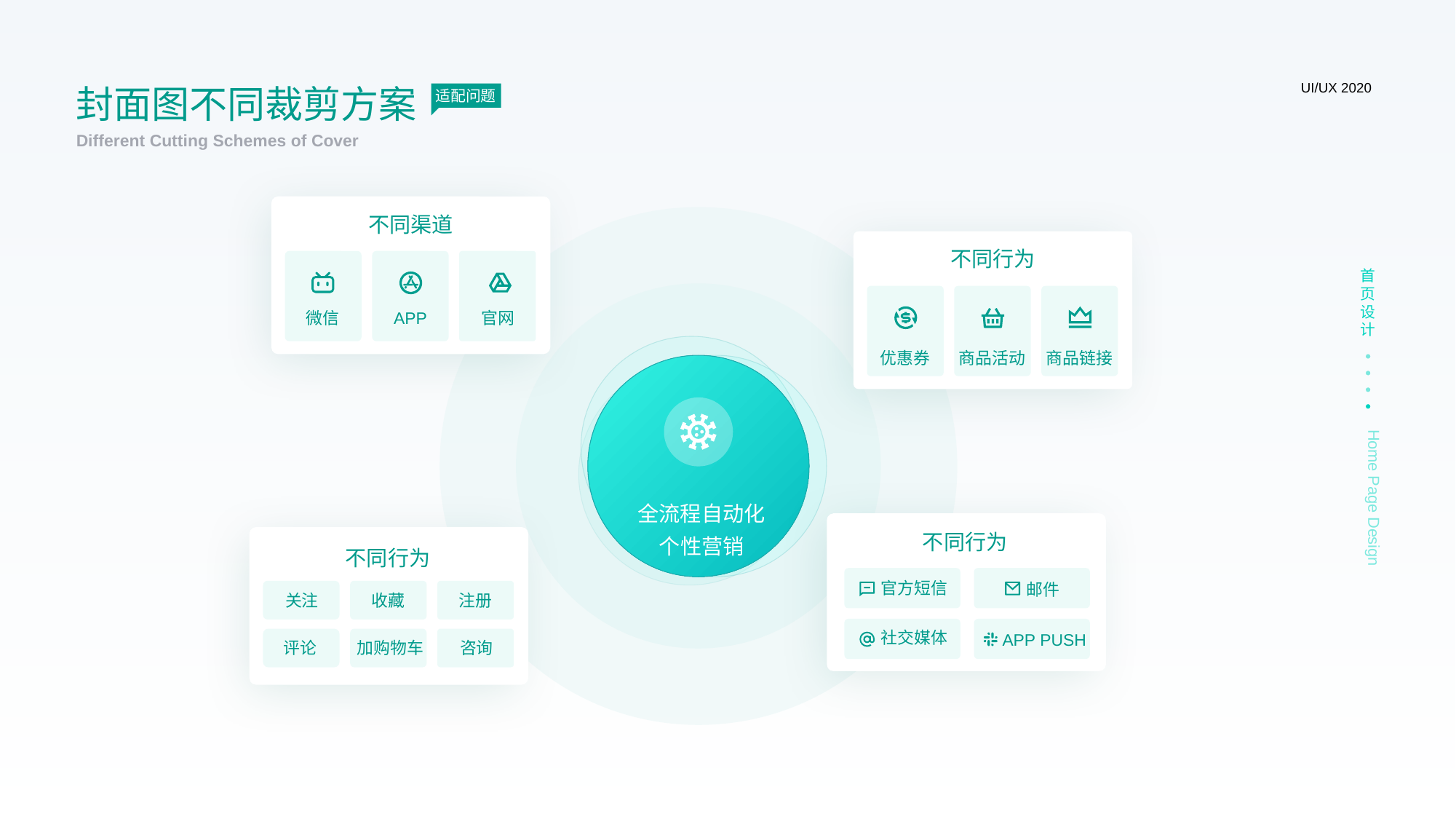

UI/UX 2020
封面图不同裁剪方案
适配问题

Different Cutting Schemes of Cover

不同渠道

不同行为

首页设计

微信
APP
官网

优惠券
商品活动
商品链接

Home Page Design
全流程自动化
个性营销

不同行为

不同行为

官方短信
邮件

关注
收藏
注册

社交媒体
APP PUSH

评论
加购物车
咨询